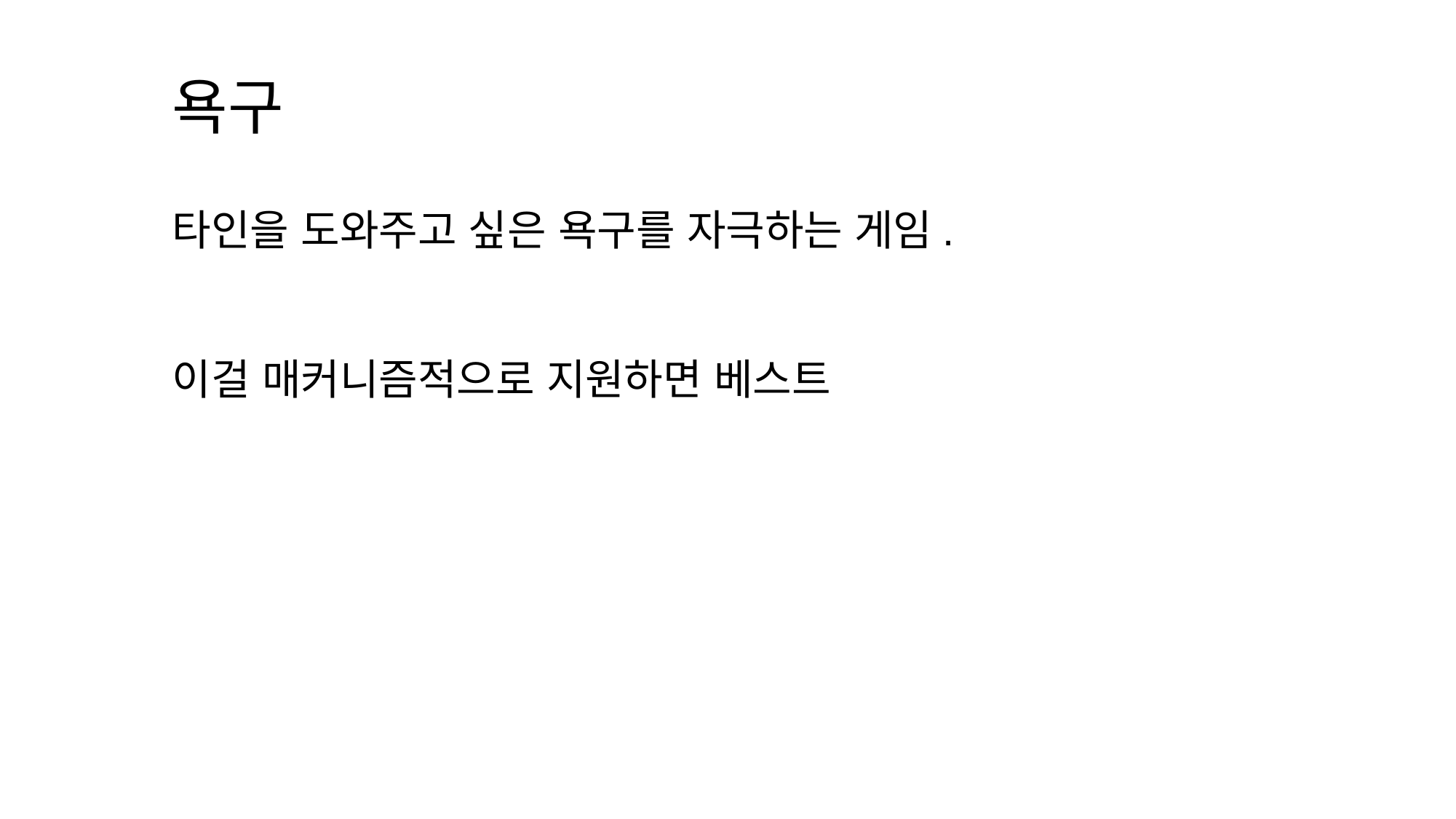

욕구
타인을 도와주고 싶은 욕구를 자극하는 게임.
이걸 매커니즘적으로 지원하면 베스트